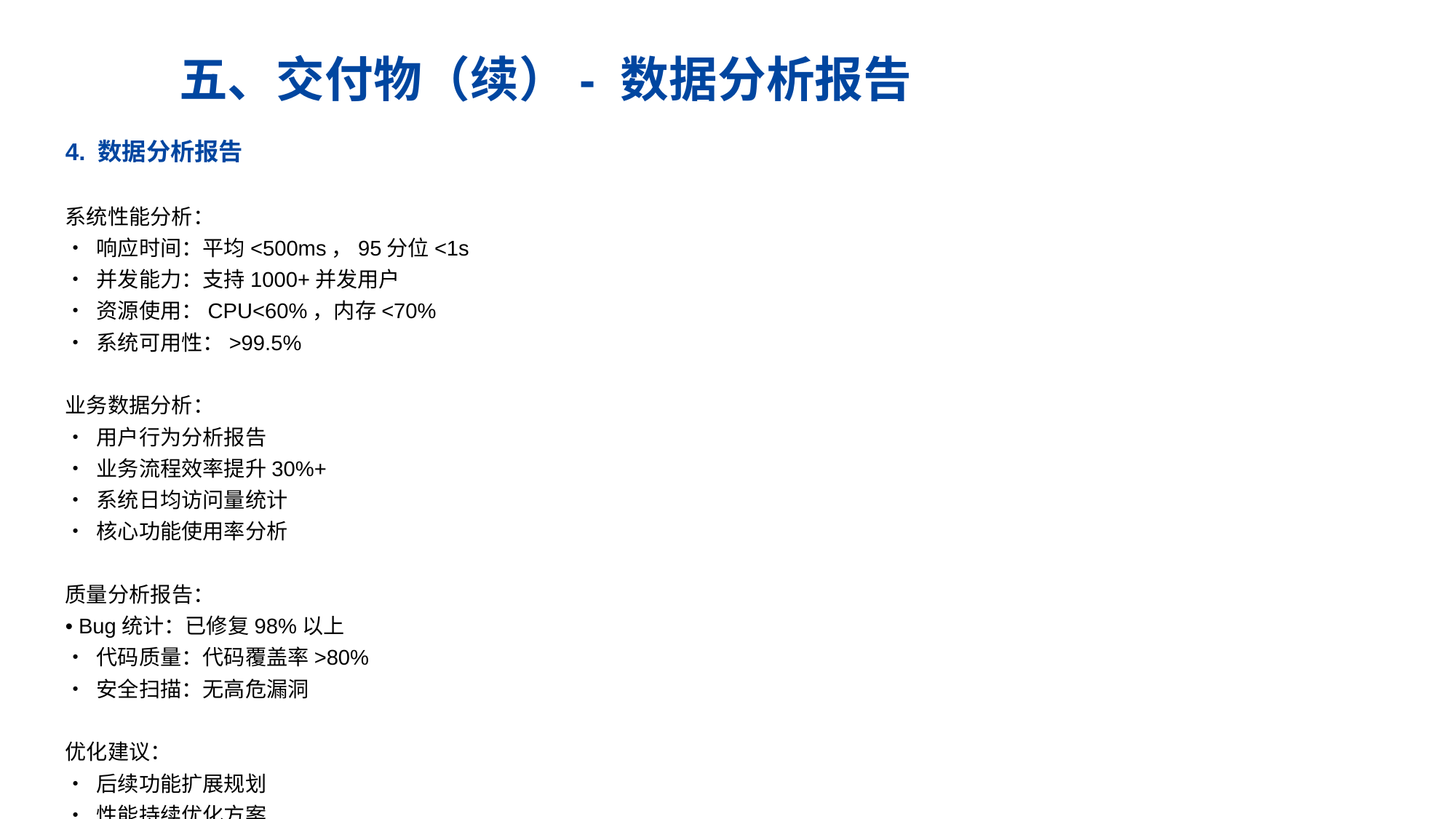

五、交付物（续）- 数据分析报告
4. 数据分析报告

系统性能分析：
• 响应时间：平均<500ms，95分位<1s
• 并发能力：支持1000+并发用户
• 资源使用：CPU<60%，内存<70%
• 系统可用性：>99.5%

业务数据分析：
• 用户行为分析报告
• 业务流程效率提升30%+
• 系统日均访问量统计
• 核心功能使用率分析

质量分析报告：
• Bug统计：已修复98%以上
• 代码质量：代码覆盖率>80%
• 安全扫描：无高危漏洞

优化建议：
• 后续功能扩展规划
• 性能持续优化方案
• 用户体验改进建议